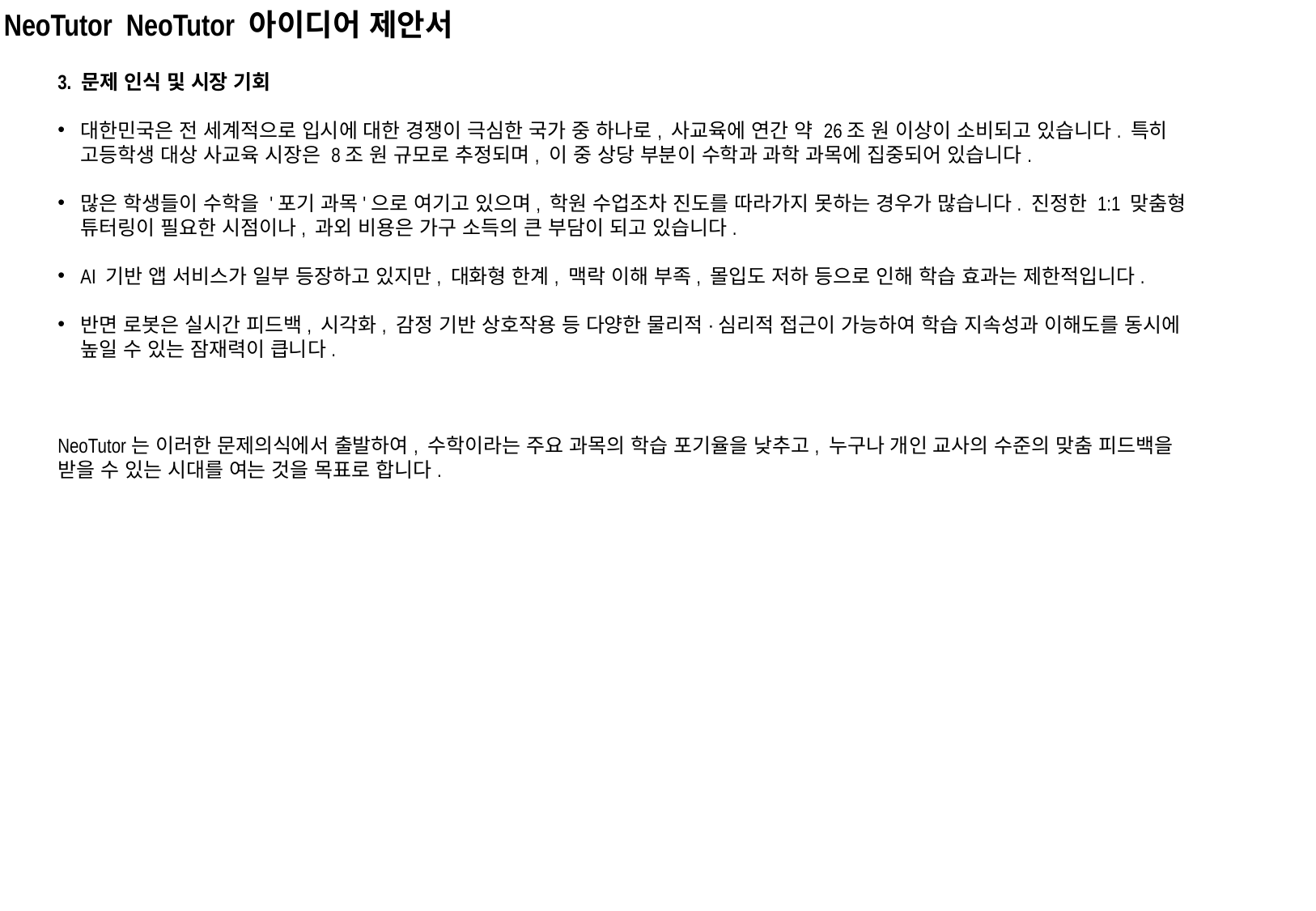

NeoTutor  NeoTutor 아이디어 제안서

3. 문제 인식 및 시장 기회
대한민국은 전 세계적으로 입시에 대한 경쟁이 극심한 국가 중 하나로, 사교육에 연간 약 26조 원 이상이 소비되고 있습니다. 특히 고등학생 대상 사교육 시장은 8조 원 규모로 추정되며, 이 중 상당 부분이 수학과 과학 과목에 집중되어 있습니다.

많은 학생들이 수학을 '포기 과목'으로 여기고 있으며, 학원 수업조차 진도를 따라가지 못하는 경우가 많습니다. 진정한 1:1 맞춤형 튜터링이 필요한 시점이나, 과외 비용은 가구 소득의 큰 부담이 되고 있습니다.

AI 기반 앱 서비스가 일부 등장하고 있지만, 대화형 한계, 맥락 이해 부족, 몰입도 저하 등으로 인해 학습 효과는 제한적입니다.

반면 로봇은 실시간 피드백, 시각화, 감정 기반 상호작용 등 다양한 물리적·심리적 접근이 가능하여 학습 지속성과 이해도를 동시에 높일 수 있는 잠재력이 큽니다.

NeoTutor는 이러한 문제의식에서 출발하여, 수학이라는 주요 과목의 학습 포기율을 낮추고, 누구나 개인 교사의 수준의 맞춤 피드백을 받을 수 있는 시대를 여는 것을 목표로 합니다.